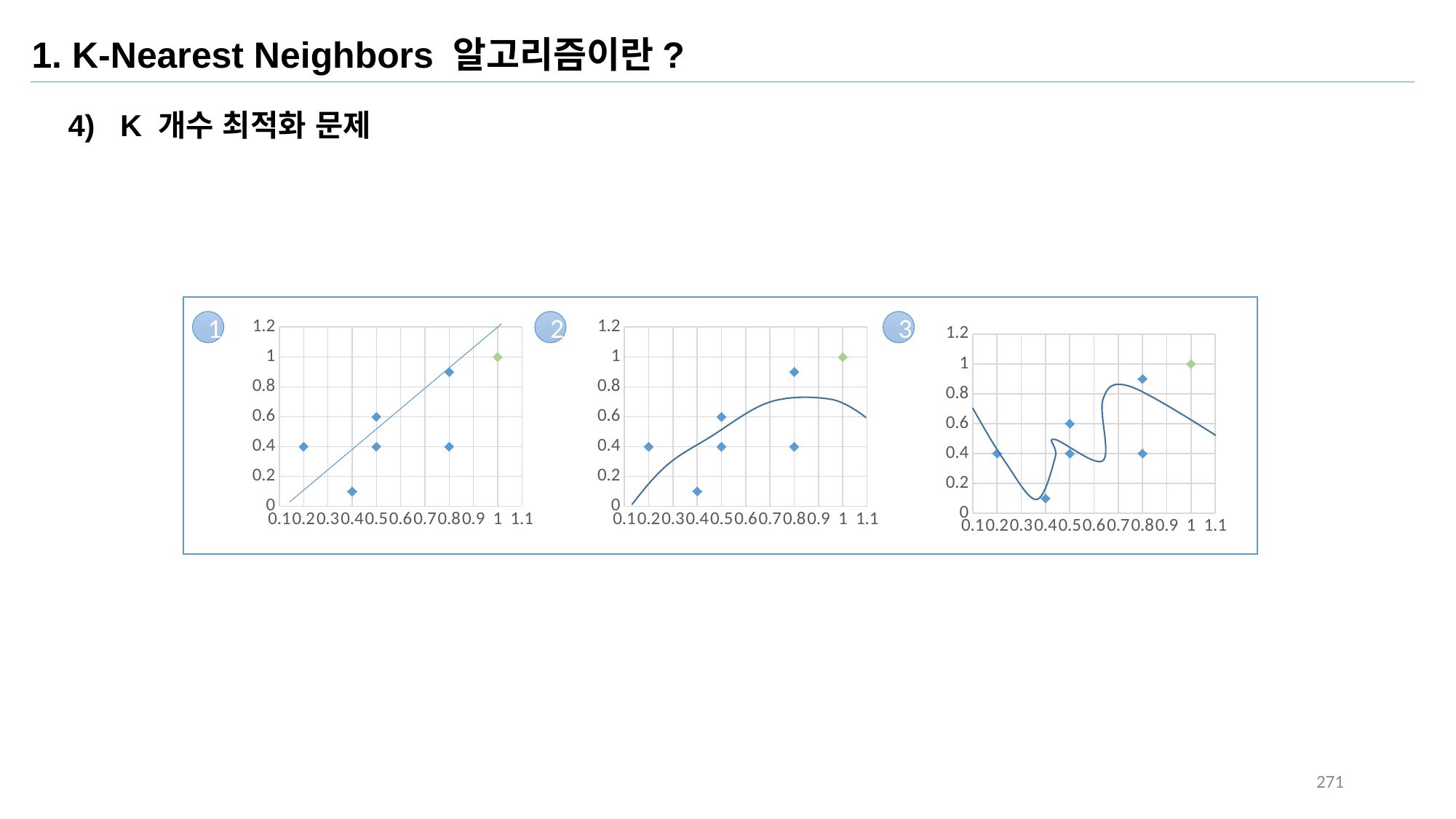

1. K-Nearest Neighbors 알고리즘이란?
4)   K 개수 최적화 문제

### Chart

| Category | X-Y 값 |
|---|---|

### Chart

| Category | X-Y 값 |
|---|---|
1
2
3

### Chart

| Category | X-Y 값 |
|---|---|
271